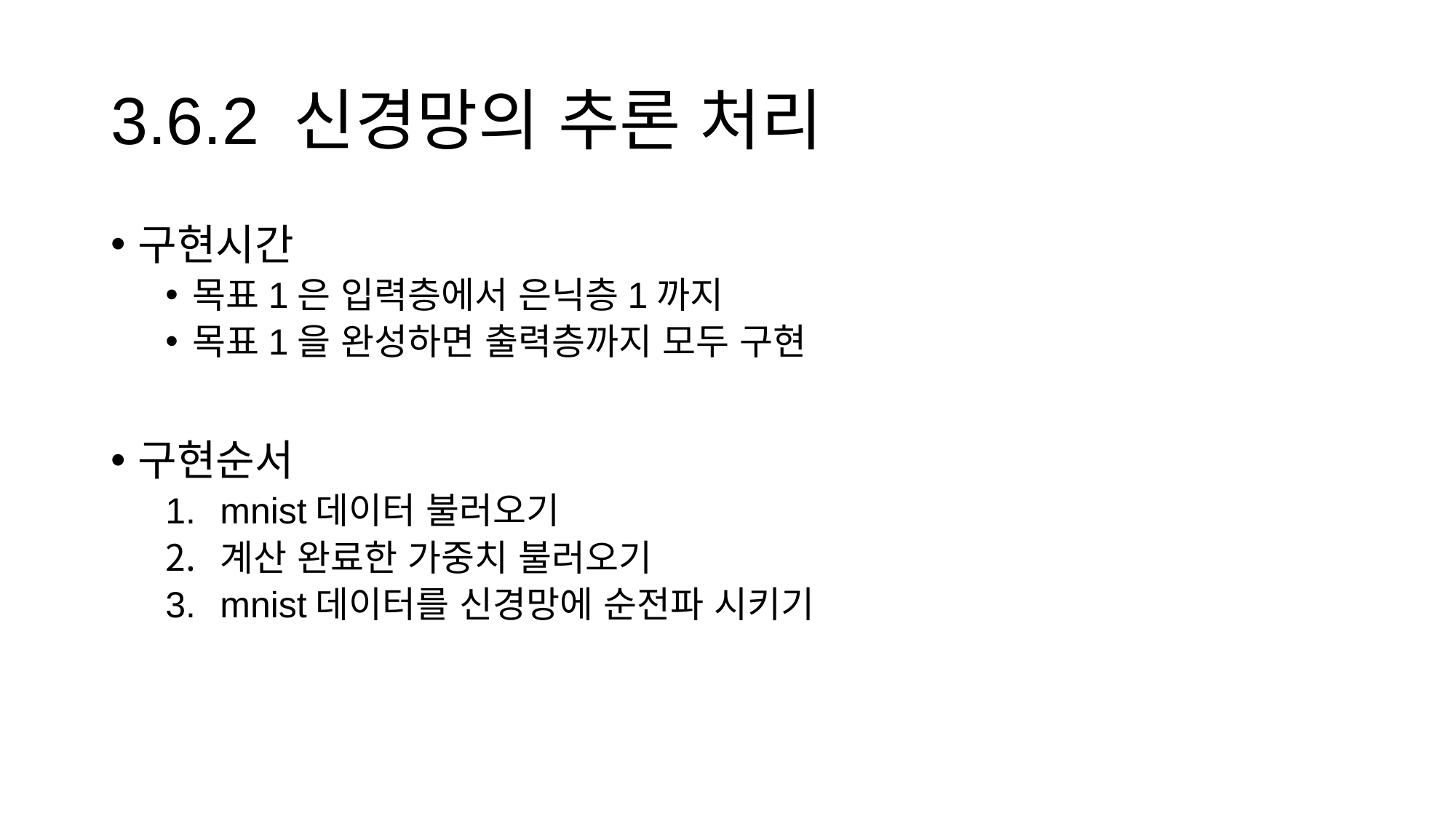

# 3.6.2 신경망의 추론 처리
구현시간
목표1은 입력층에서 은닉층1까지
목표1을 완성하면 출력층까지 모두 구현

구현순서
mnist데이터 불러오기
계산 완료한 가중치 불러오기
mnist데이터를 신경망에 순전파 시키기